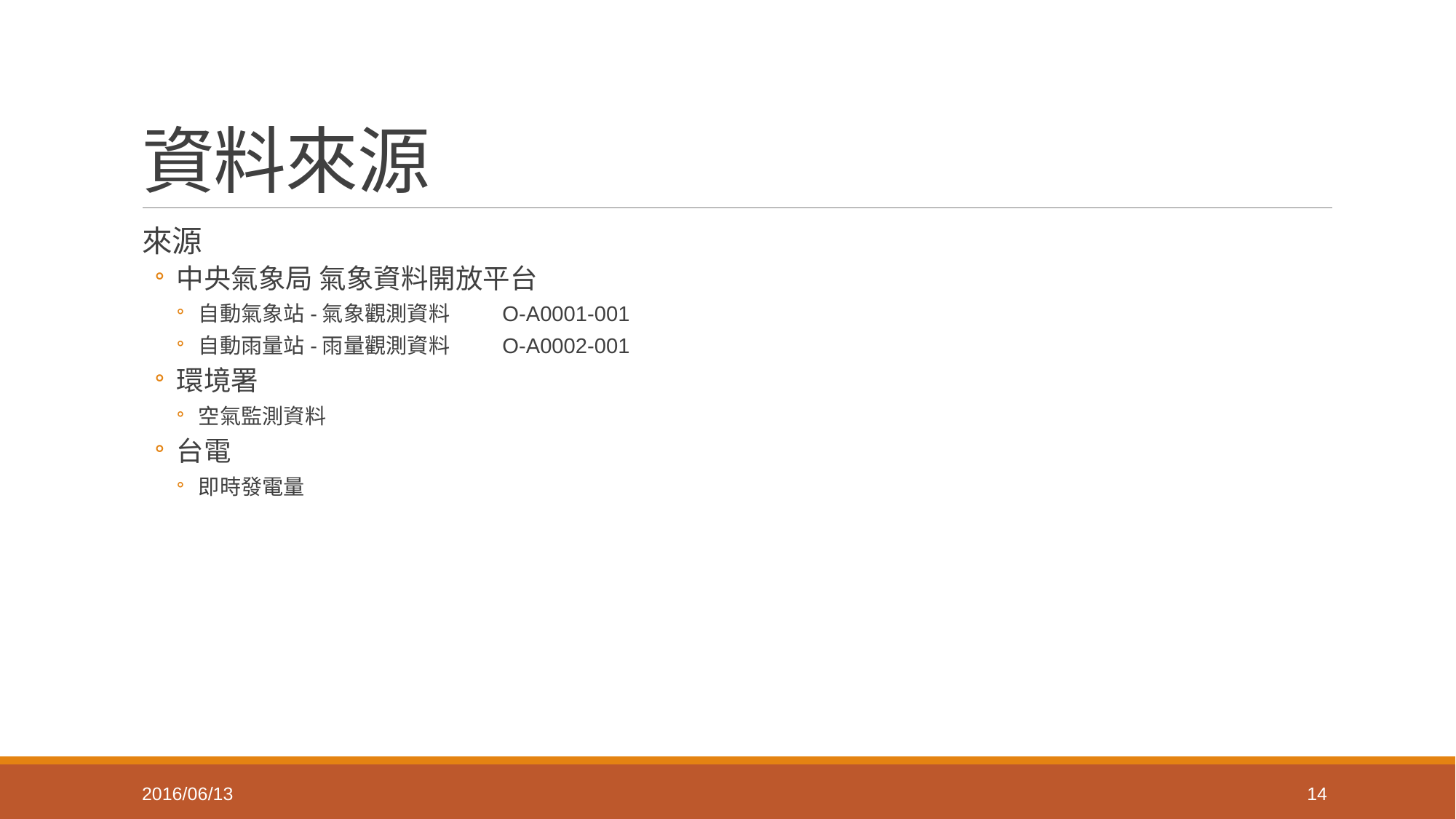

# 資料來源
來源
中央氣象局 氣象資料開放平台
自動氣象站-氣象觀測資料          O-A0001-001
自動雨量站-雨量觀測資料          O-A0002-001
環境署
空氣監測資料
台電
即時發電量
2016/06/13
14